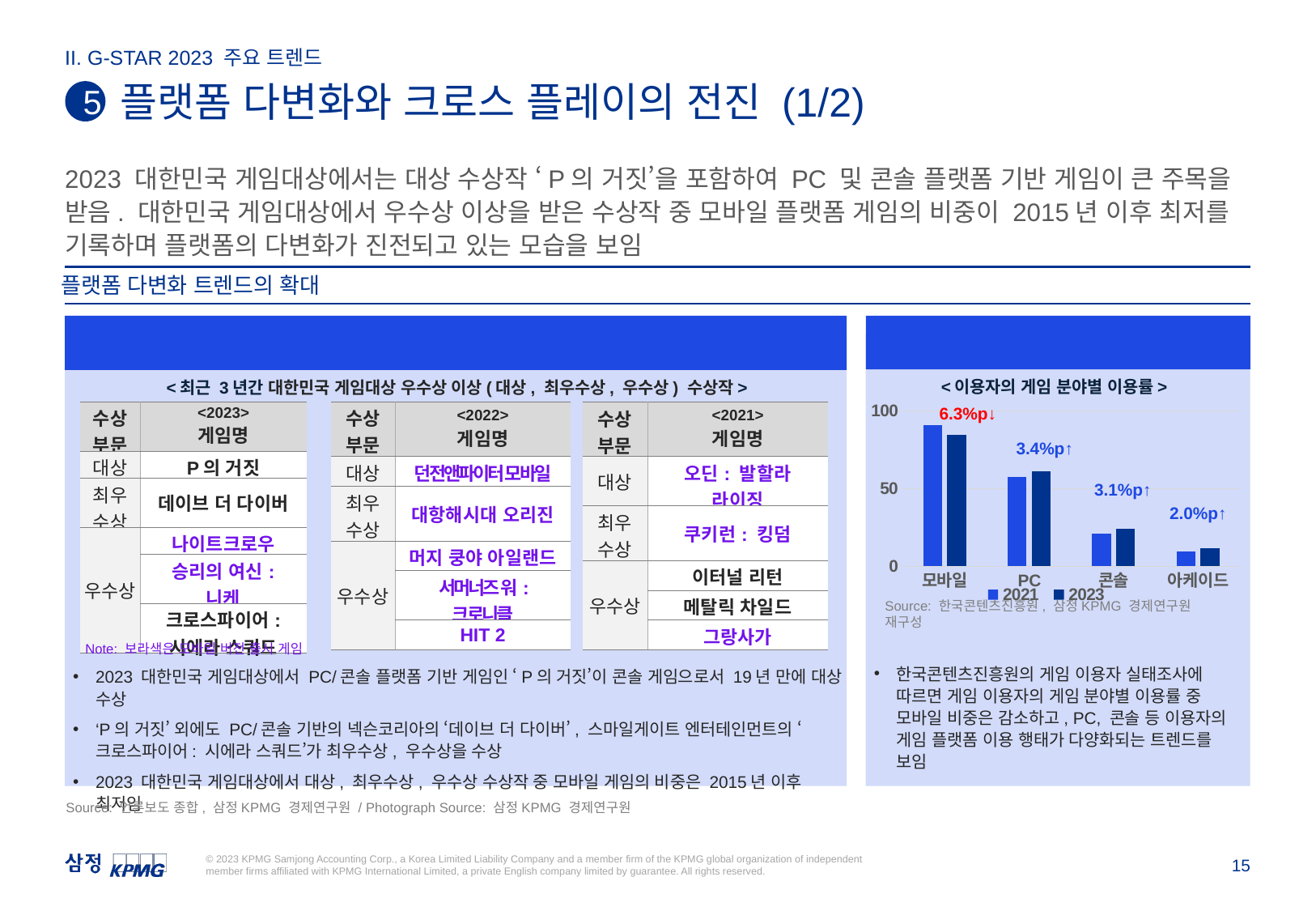

II. G-STAR 2023 주요 트렌드
5
    플랫폼 다변화와 크로스 플레이의 전진 (1/2)
2023 대한민국 게임대상에서는 대상 수상작 ‘P의 거짓’을 포함하여 PC 및 콘솔 플랫폼 기반 게임이 큰 주목을 받음. 대한민국 게임대상에서 우수상 이상을 받은 수상작 중 모바일 플랫폼 게임의 비중이 2015년 이후 최저를 기록하며 플랫폼의 다변화가 진전되고 있는 모습을 보임
플랫폼 다변화 트렌드의 확대
대한민국 게임대상 수상작의 플랫폼 다변화
다양화되는 게임 플랫폼 이용 행태

<최근 3년간 대한민국 게임대상 우수상 이상(대상, 최우수상, 우수상) 수상작>
<이용자의 게임 분야별 이용률>

### Chart

| Category | 2021 | 2023 |
|---|---|---|
| 모바일 | 90.9 | 84.6 |
| PC | 57.6 | 61.0 |
| 콘솔 | 21.0 | 24.1 |
| 아케이드 | 9.8 | 11.8 |
| 수상 부문 | <2022> 게임명 |
| --- | --- |
| 대상 | 던전앤파이터 모바일 |
| 최우수상 | 대항해시대 오리진 |
| 우수상 | 머지 쿵야 아일랜드 |
|  | 서머너즈 워: 크로니클 |
|  | HIT 2 |
| 수상 부문 | <2023> 게임명 |
| --- | --- |
| 대상 | P의 거짓 |
| 최우수상 | 데이브 더 다이버 |
| 우수상 | 나이트크로우 |
|  | 승리의 여신: 니케 |
|  | 크로스파이어: 시에라 스쿼드 |
| 수상 부문 | <2021> 게임명 |
| --- | --- |
| 대상 | 오딘: 발할라 라이징 |
| 최우수상 | 쿠키런: 킹덤 |
| 우수상 | 이터널 리턴 |
|  | 메탈릭 차일드 |
|  | 그랑사가 |
6.3%p↓
3.4%p↑
3.1%p↑
2.0%p↑
Source: 한국콘텐츠진흥원, 삼정KPMG 경제연구원 재구성
Note: 보라색은 모바일 버전 출시 게임
한국콘텐츠진흥원의 게임 이용자 실태조사에 따르면 게임 이용자의 게임 분야별 이용률 중 모바일 비중은 감소하고, PC, 콘솔 등 이용자의 게임 플랫폼 이용 행태가 다양화되는 트렌드를 보임
2023 대한민국 게임대상에서 PC/콘솔 플랫폼 기반 게임인 ‘P의 거짓’이 콘솔 게임으로서 19년 만에 대상 수상
‘P의 거짓’ 외에도 PC/콘솔 기반의 넥슨코리아의 ‘데이브 더 다이버’, 스마일게이트 엔터테인먼트의 ‘크로스파이어: 시에라 스쿼드’가 최우수상, 우수상을 수상
2023 대한민국 게임대상에서 대상, 최우수상, 우수상 수상작 중 모바일 게임의 비중은 2015년 이후 최저임
Source: 언론보도 종합, 삼정KPMG 경제연구원 / Photograph Source: 삼정KPMG 경제연구원